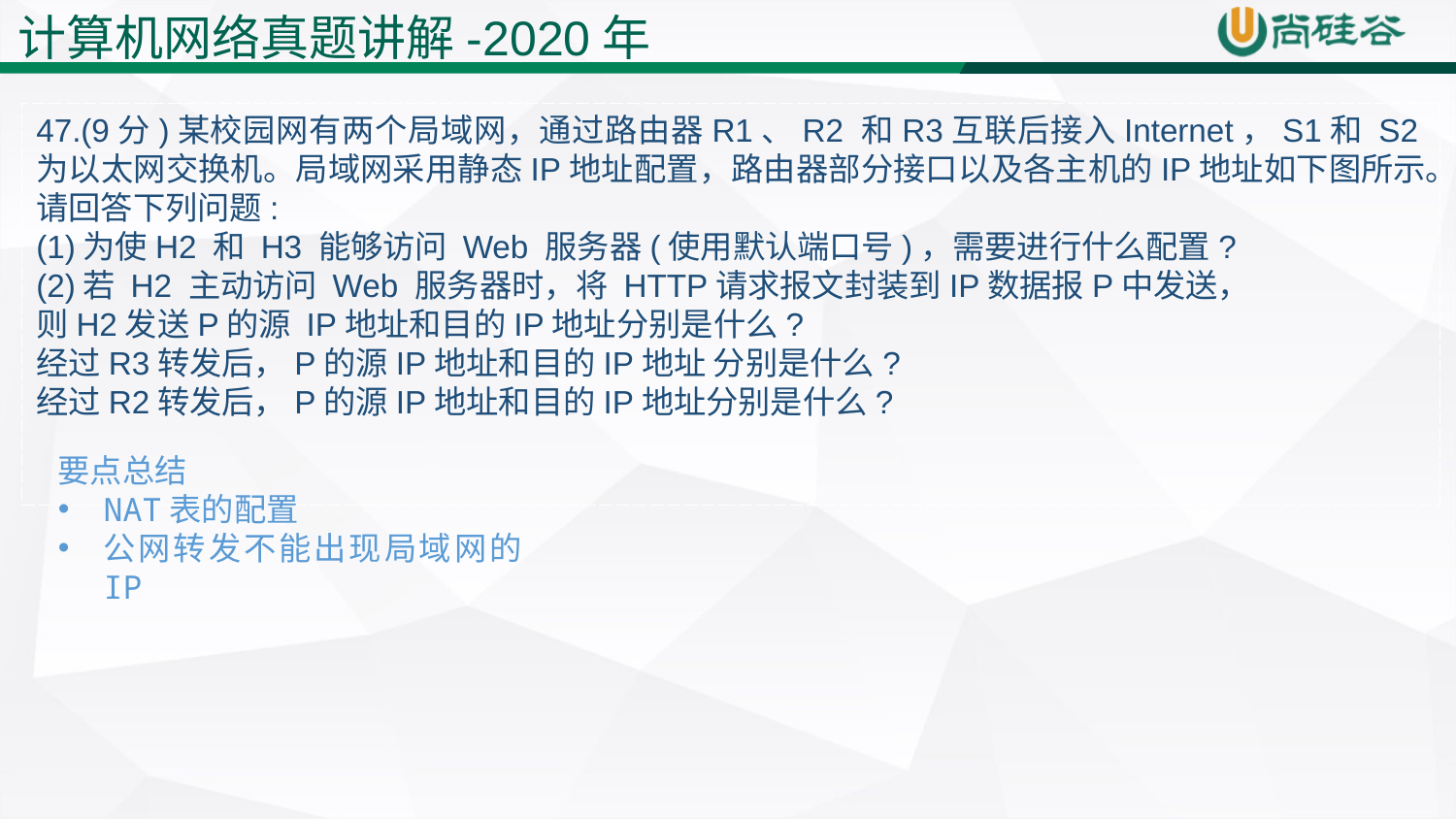

计算机网络真题讲解-2020年

47.(9分)某校园网有两个局域网，通过路由器R1、R2 和R3互联后接入Internet，S1和 S2为以太网交换机。局域网采用静态IP地址配置，路由器部分接口以及各主机的IP地址如下图所示。请回答下列问题:
(1)为使H2 和 H3 能够访问 Web 服务器(使用默认端口号)，需要进行什么配置?
(2)若 H2 主动访问 Web 服务器时，将 HTTP请求报文封装到IP数据报P中发送，
则H2发送P的源 IP地址和目的IP地址分别是什么?
经过R3转发后，P的源IP地址和目的IP地址 分别是什么?
经过R2转发后，P的源IP地址和目的IP地址分别是什么?

要点总结
NAT表的配置
公网转发不能出现局域网的IP